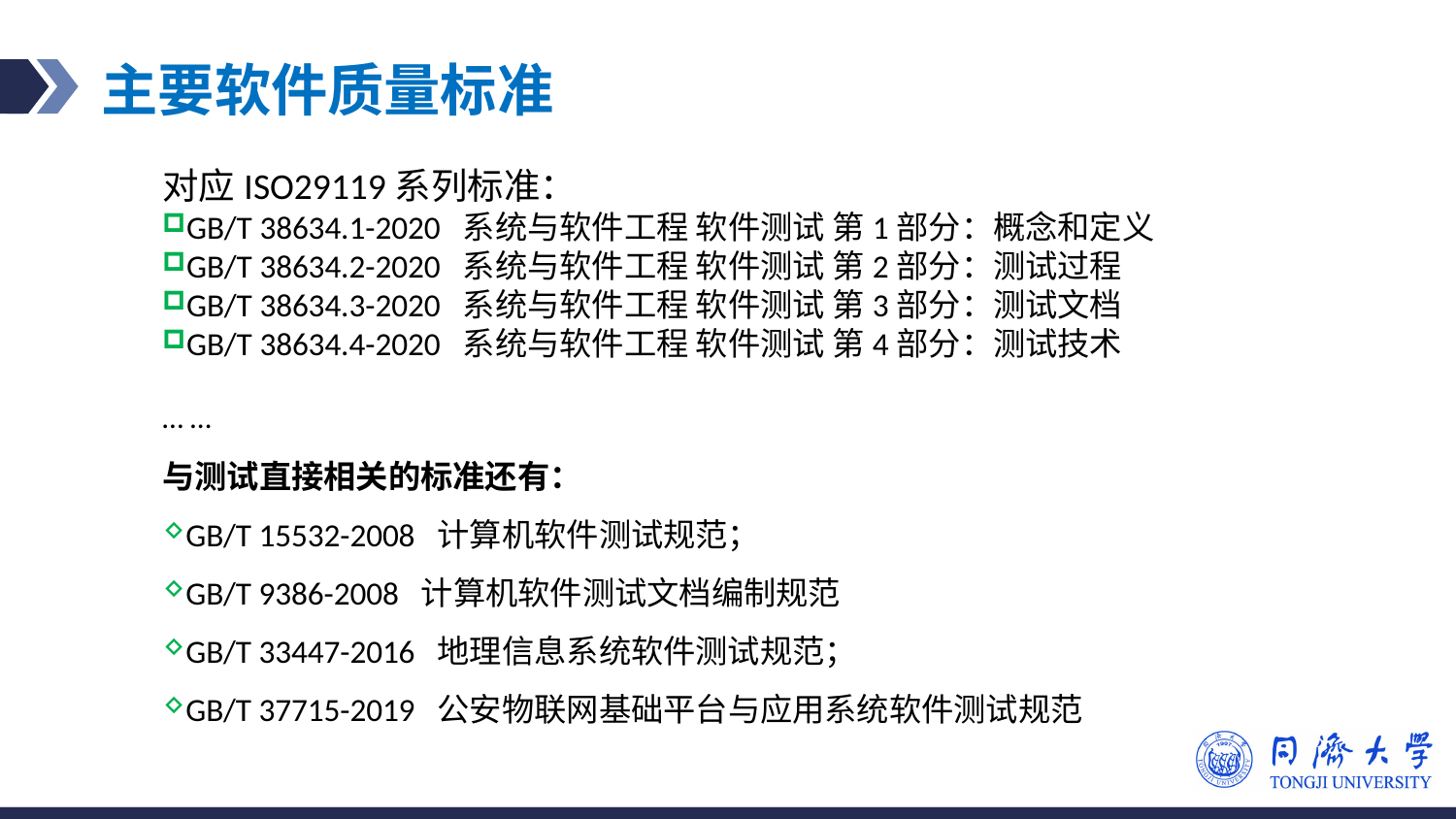

# 主要软件质量标准
对应ISO29119系列标准：
GB/T 38634.1-2020  系统与软件工程 软件测试 第1部分：概念和定义
GB/T 38634.2-2020  系统与软件工程 软件测试 第2部分：测试过程
GB/T 38634.3-2020  系统与软件工程 软件测试 第3部分：测试文档
GB/T 38634.4-2020  系统与软件工程 软件测试 第4部分：测试技术

… …

与测试直接相关的标准还有：
GB/T 15532-2008  计算机软件测试规范；
GB/T 9386-2008  计算机软件测试文档编制规范
GB/T 33447-2016  地理信息系统软件测试规范；
GB/T 37715-2019  公安物联网基础平台与应用系统软件测试规范